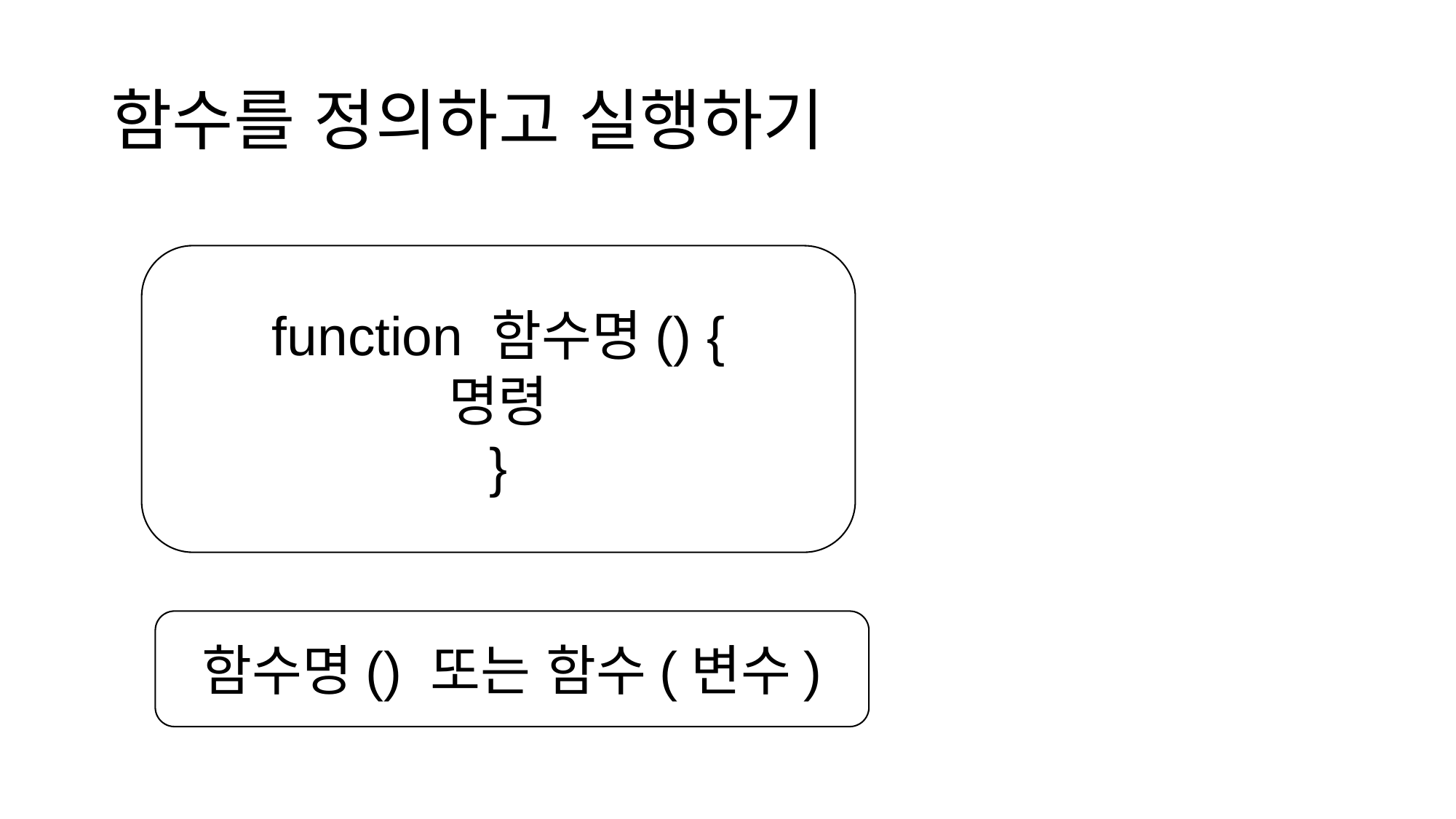

# 함수를 정의하고 실행하기
function 함수명() {
명령
}
함수명() 또는 함수(변수)